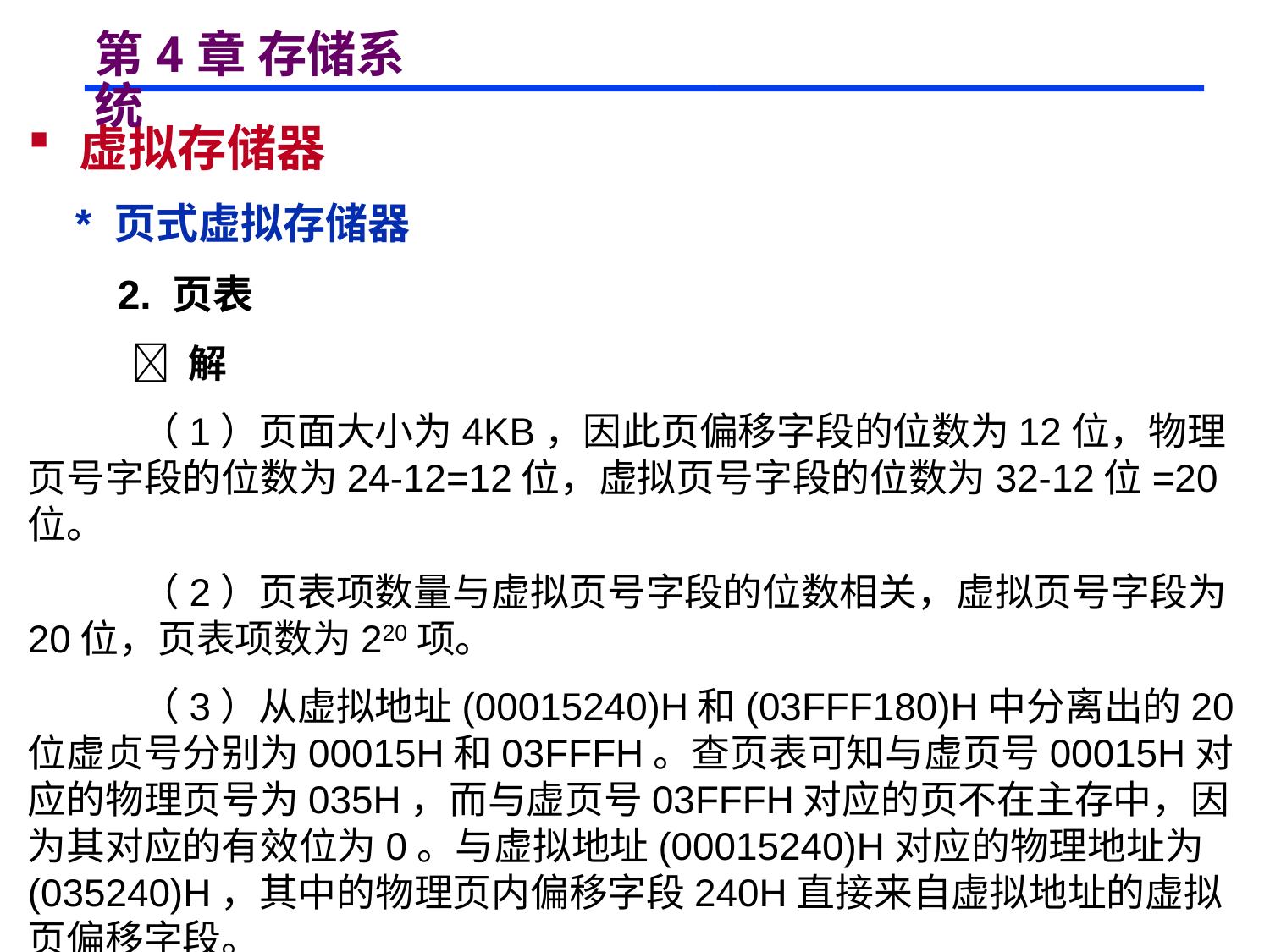

# 第4章 存储系统
 虚拟存储器
    * 页式虚拟存储器
        2. 页表
            • 解
            （1）页面大小为4KB，因此页偏移字段的位数为12位，物理页号字段的位数为24-12=12位，虚拟页号字段的位数为32-12位=20位。
            （2）页表项数量与虚拟页号字段的位数相关，虚拟页号字段为20位，页表项数为220项。
            （3）从虚拟地址(00015240)H和(03FFF180)H中分离出的20位虚贞号分别为00015H和03FFFH。查页表可知与虚页号00015H对应的物理页号为035H，而与虚页号03FFFH对应的页不在主存中，因为其对应的有效位为0。与虚拟地址(00015240)H对应的物理地址为(035240)H，其中的物理页内偏移字段240H直接来自虚拟地址的虚拟页偏移字段。